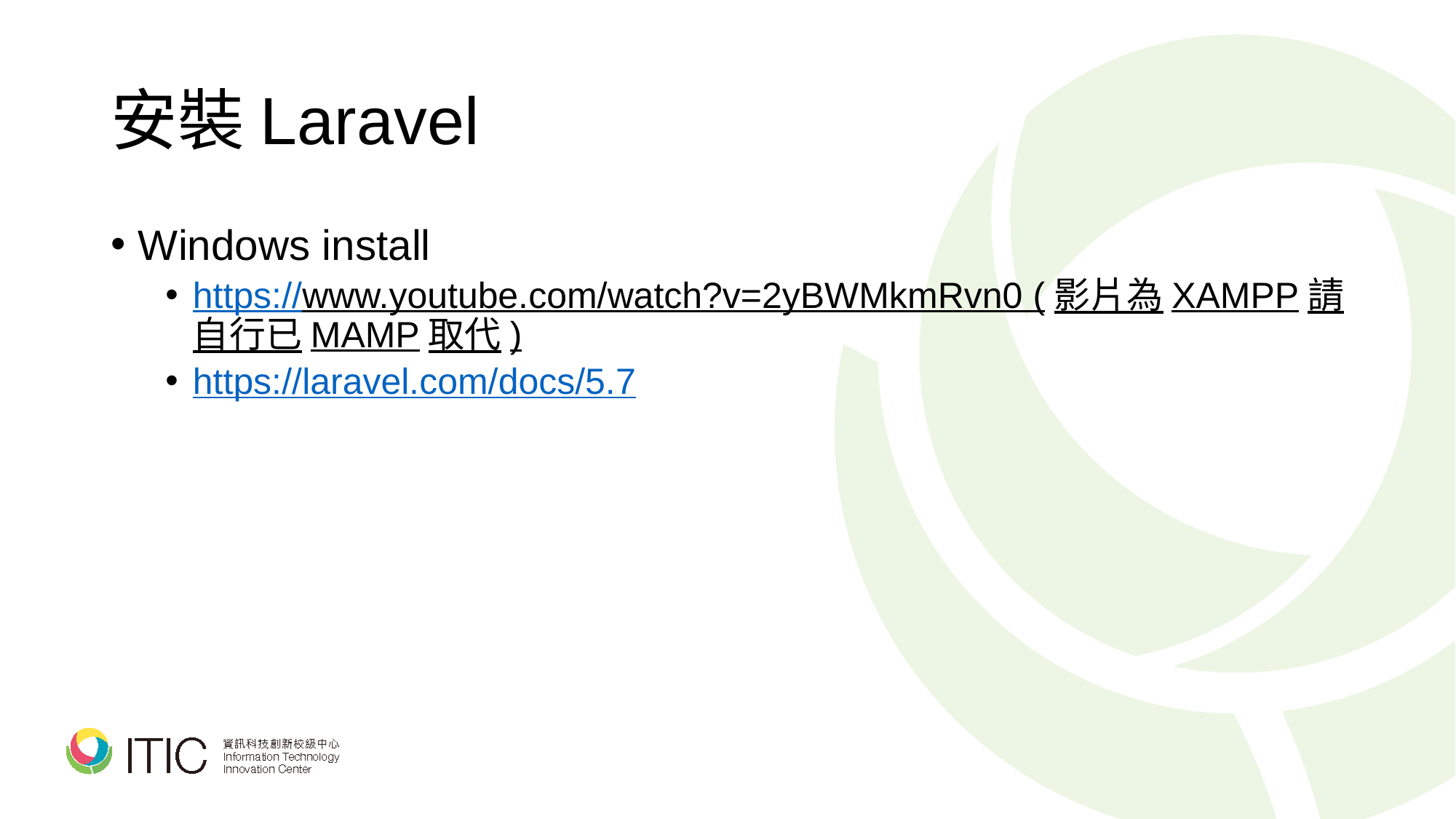

# 安裝Laravel
Windows install
https://www.youtube.com/watch?v=2yBWMkmRvn0 (影片為XAMPP請自行已MAMP取代)
https://laravel.com/docs/5.7